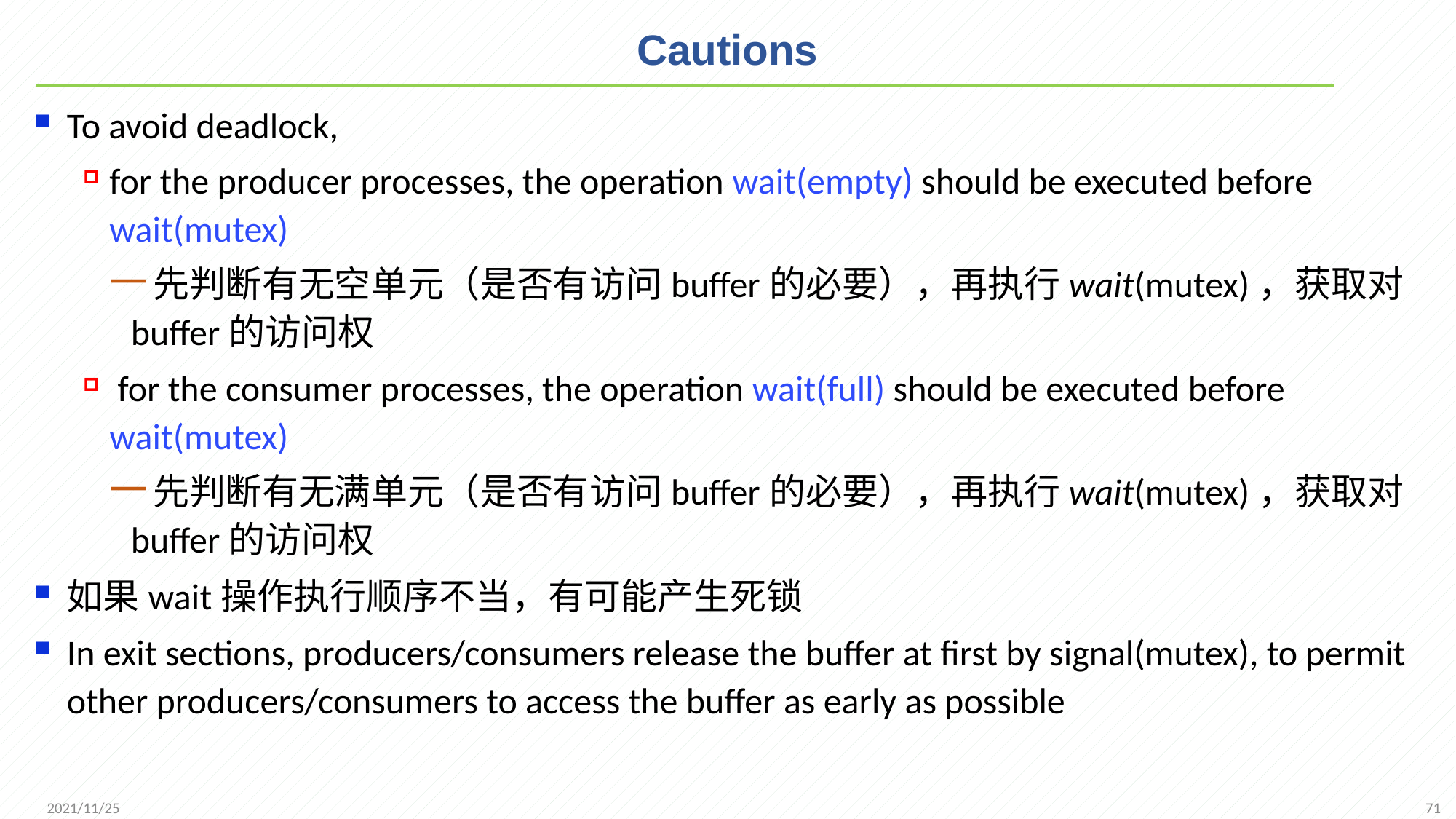

# Cautions
To avoid deadlock,
for the producer processes, the operation wait(empty) should be executed before wait(mutex)
先判断有无空单元（是否有访问buffer的必要），再执行wait(mutex)，获取对buffer的访问权
 for the consumer processes, the operation wait(full) should be executed before wait(mutex)
先判断有无满单元（是否有访问buffer的必要），再执行wait(mutex)，获取对buffer的访问权
如果wait操作执行顺序不当，有可能产生死锁
In exit sections, producers/consumers release the buffer at first by signal(mutex), to permit other producers/consumers to access the buffer as early as possible

71
2021/11/25